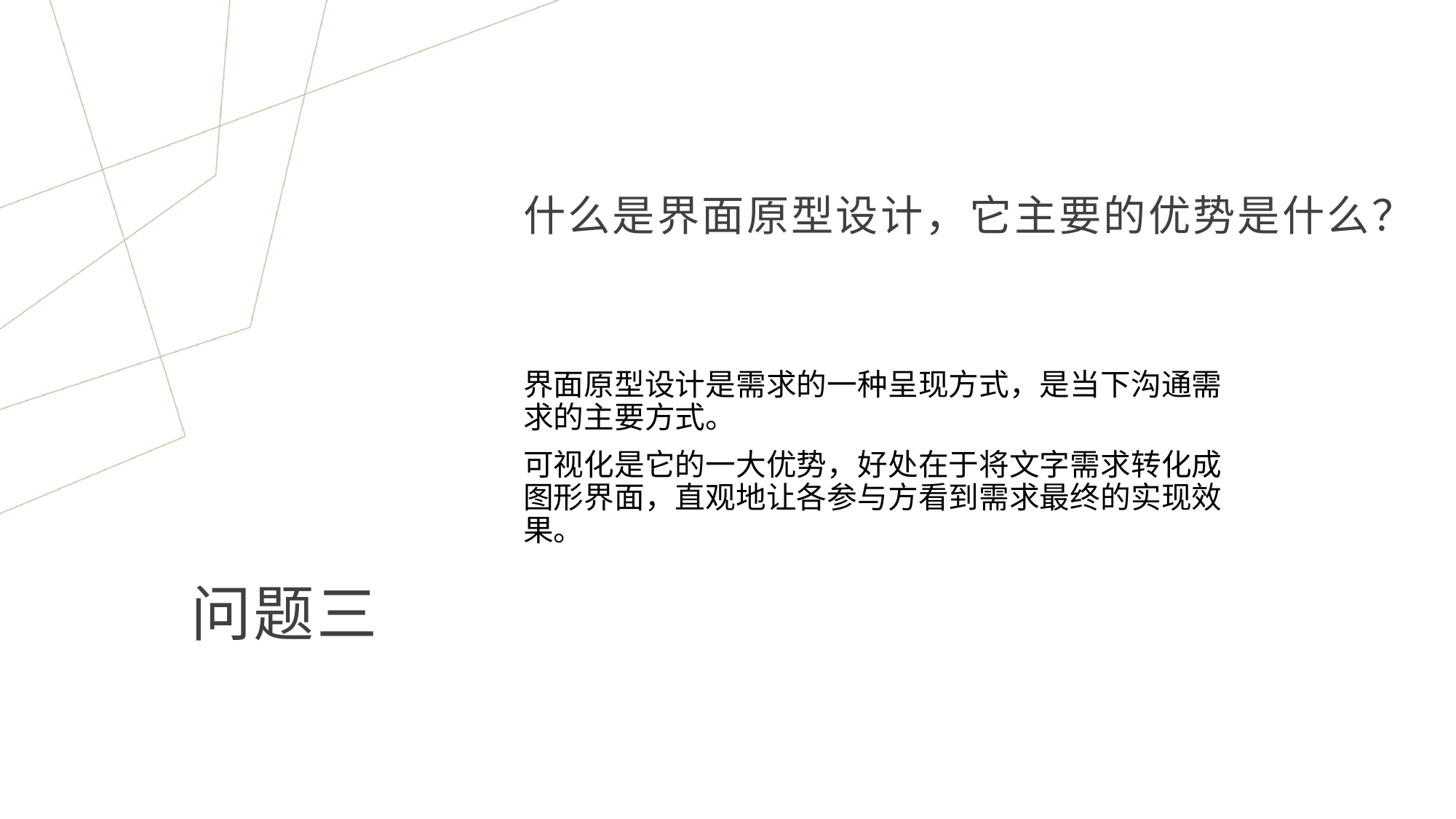

什么是界面原型设计，它主要的优势是什么？
界面原型设计是需求的一种呈现方式，是当下沟通需求的主要方式。
可视化是它的一大优势，好处在于将文字需求转化成图形界面，直观地让各参与方看到需求最终的实现效果。
# 问题三
16